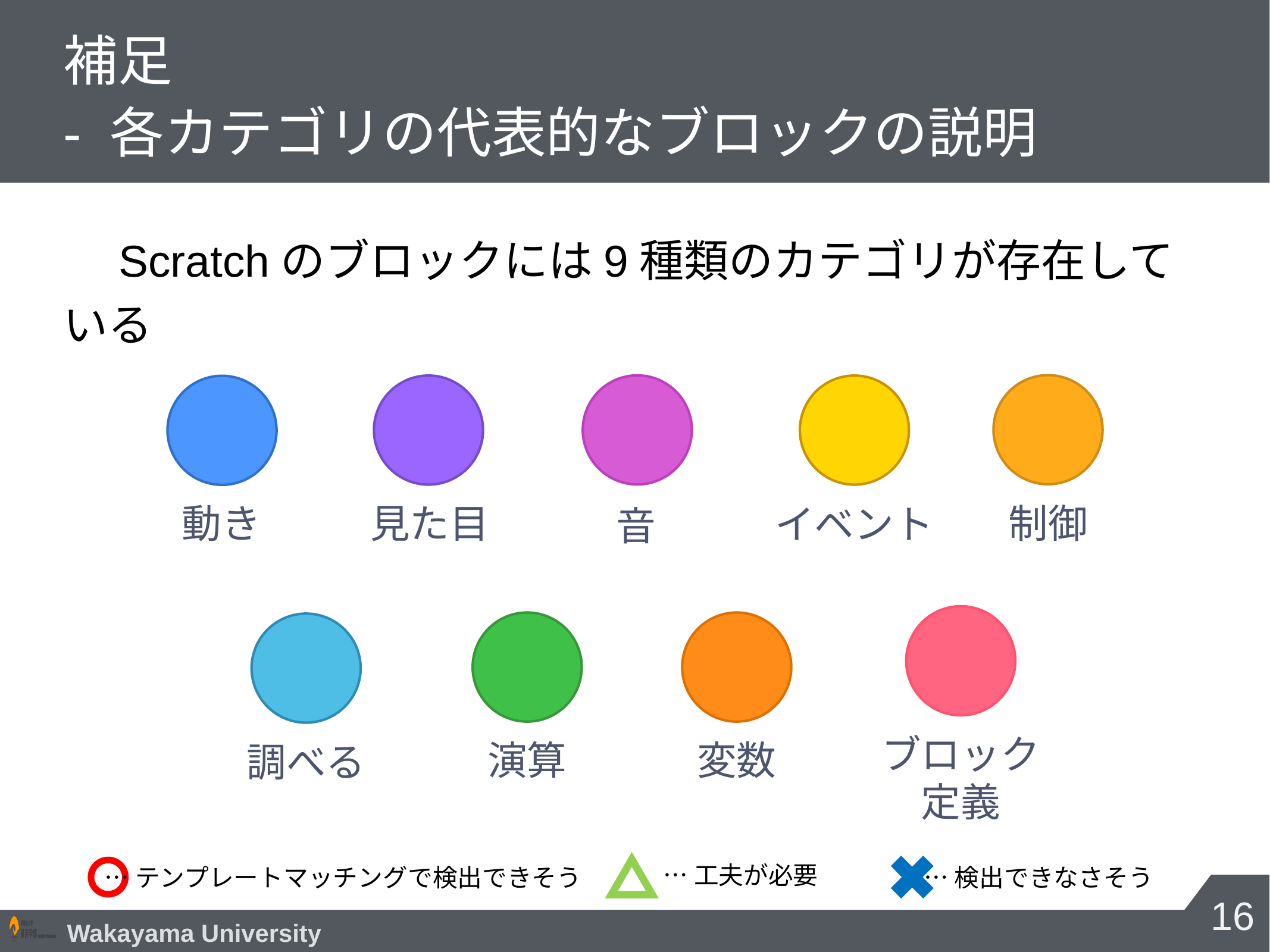

# 補足 - 各カテゴリの代表的なブロックの説明
　Scratchのブロックには9種類のカテゴリが存在している

制御

音

見た目

イベント

動き

ブロック定義

演算

変数

調べる

…検出できなさそう
…工夫が必要

…テンプレートマッチングで検出できそう
16